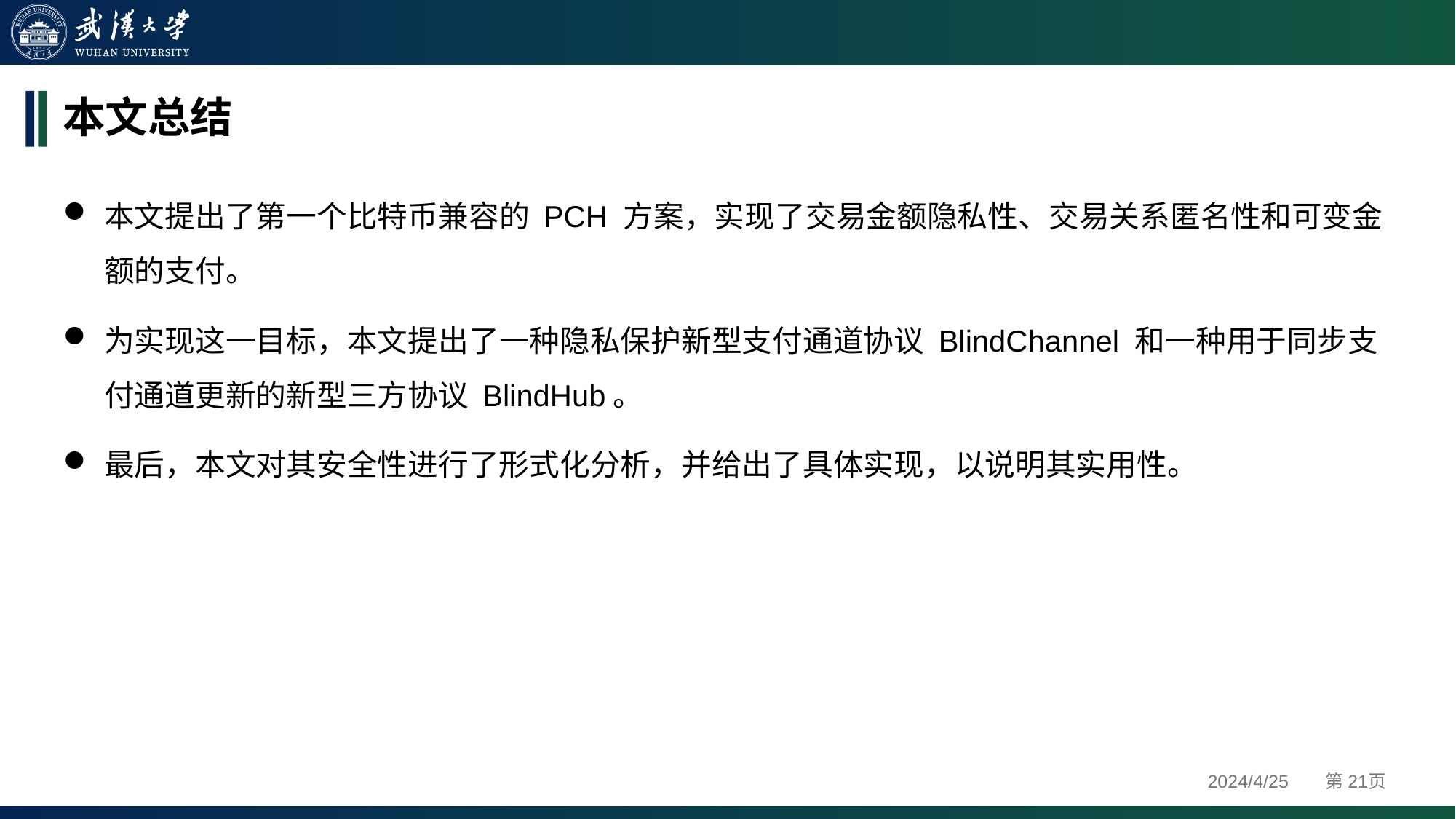

# 本文总结
本文提出了第一个比特币兼容的 PCH 方案，实现了交易金额隐私性、交易关系匿名性和可变金额的支付。
为实现这一目标，本文提出了一种隐私保护新型支付通道协议 BlindChannel 和一种用于同步支付通道更新的新型三方协议 BlindHub。
最后，本文对其安全性进行了形式化分析，并给出了具体实现，以说明其实用性。
2024/4/25
第21页